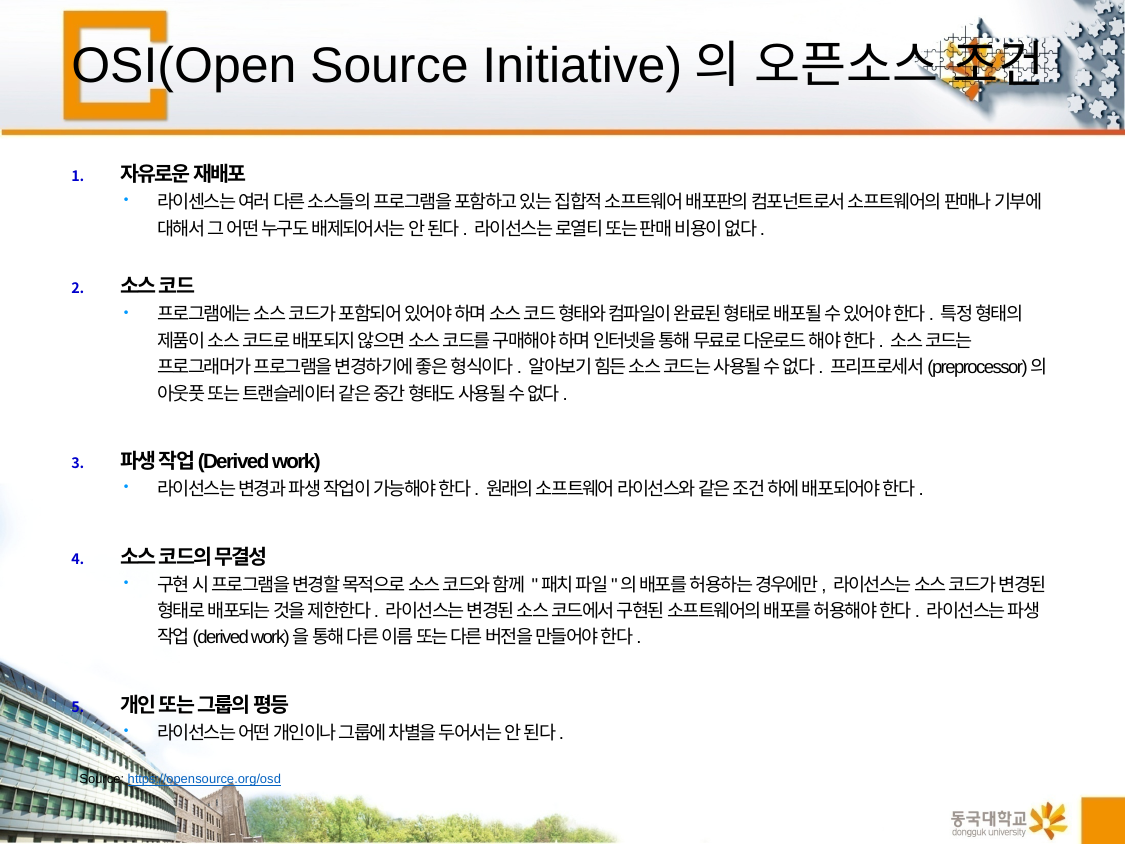

# OSI(Open Source Initiative)의 오픈소스 조건
자유로운 재배포
라이센스는 여러 다른 소스들의 프로그램을 포함하고 있는 집합적 소프트웨어 배포판의 컴포넌트로서 소프트웨어의 판매나 기부에 대해서 그 어떤 누구도 배제되어서는 안 된다. 라이선스는 로열티 또는 판매 비용이 없다.

소스 코드
프로그램에는 소스 코드가 포함되어 있어야 하며 소스 코드 형태와 컴파일이 완료된 형태로 배포될 수 있어야 한다. 특정 형태의 제품이 소스 코드로 배포되지 않으면 소스 코드를 구매해야 하며 인터넷을 통해 무료로 다운로드 해야 한다. 소스 코드는 프로그래머가 프로그램을 변경하기에 좋은 형식이다. 알아보기 힘든 소스 코드는 사용될 수 없다. 프리프로세서(preprocessor)의 아웃풋 또는 트랜슬레이터 같은 중간 형태도 사용될 수 없다.

파생 작업(Derived work)
라이선스는 변경과 파생 작업이 가능해야 한다. 원래의 소프트웨어 라이선스와 같은 조건 하에 배포되어야 한다.

소스 코드의 무결성
구현 시 프로그램을 변경할 목적으로 소스 코드와 함께 "패치 파일"의 배포를 허용하는 경우에만, 라이선스는 소스 코드가 변경된 형태로 배포되는 것을 제한한다. 라이선스는 변경된 소스 코드에서 구현된 소프트웨어의 배포를 허용해야 한다. 라이선스는 파생 작업(derived work)을 통해 다른 이름 또는 다른 버전을 만들어야 한다.

개인 또는 그룹의 평등
라이선스는 어떤 개인이나 그룹에 차별을 두어서는 안 된다.
Source: https://opensource.org/osd